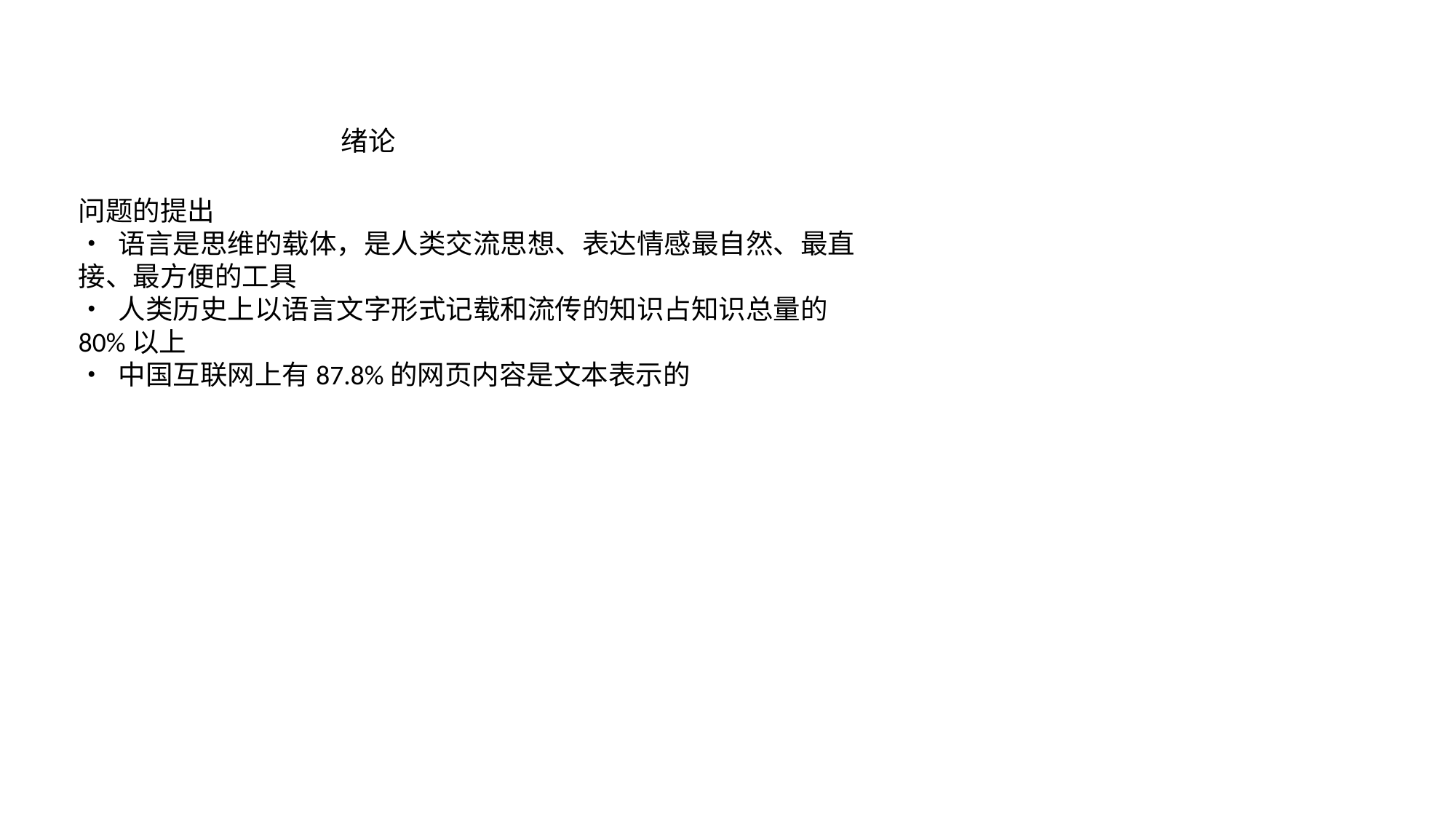

绪论
问题的提出
• 语言是思维的载体，是人类交流思想、表达情感最自然、最直接、最方便的工具
• 人类历史上以语言文字形式记载和流传的知识占知识总量的80%以上
• 中国互联网上有87.8%的网页内容是文本表示的